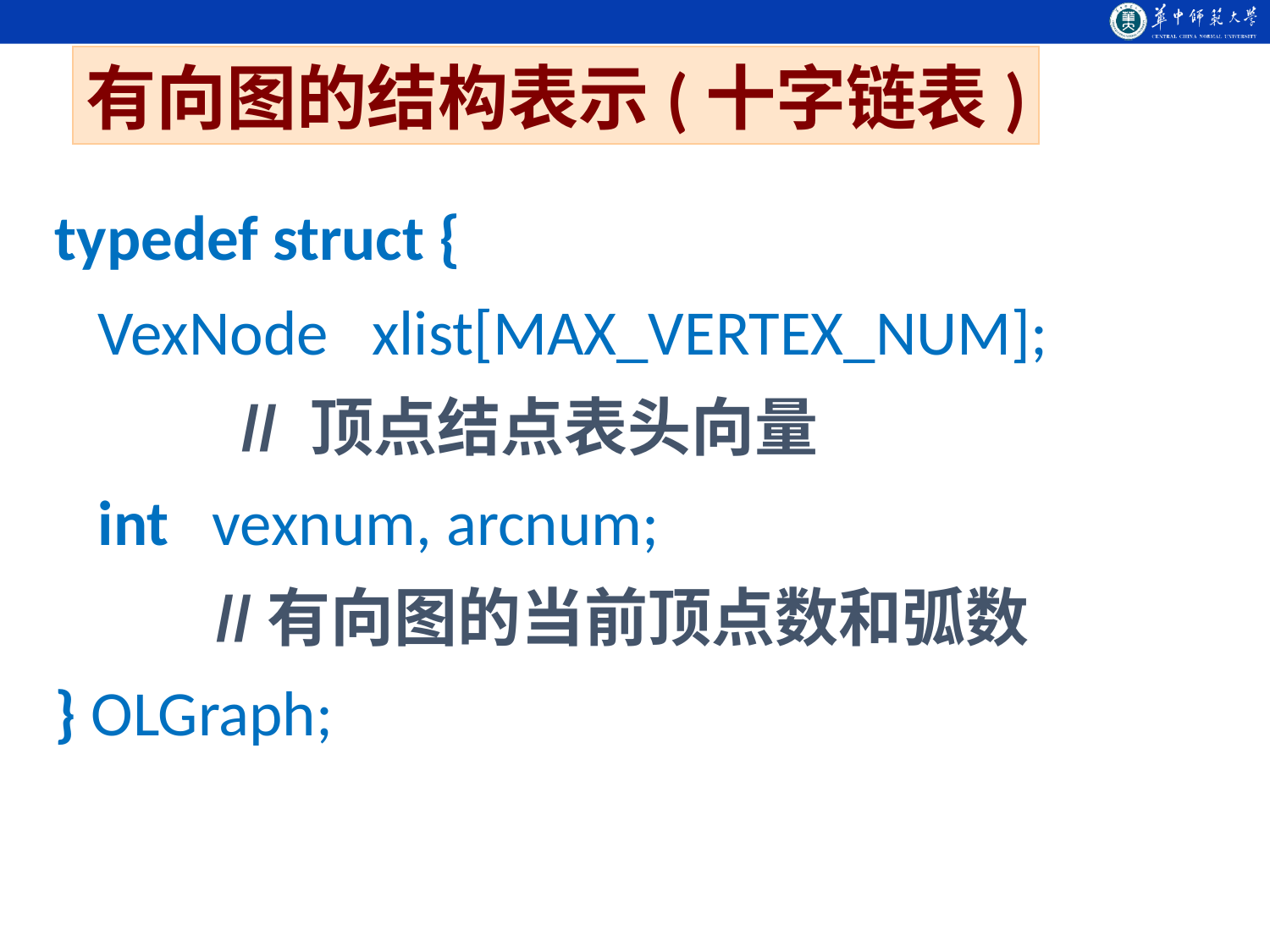

有向图的结构表示(十字链表)
typedef struct {
   VexNode   xlist[MAX_VERTEX_NUM];
             // 顶点结点表头向量
   int   vexnum, arcnum;
           //有向图的当前顶点数和弧数
} OLGraph;